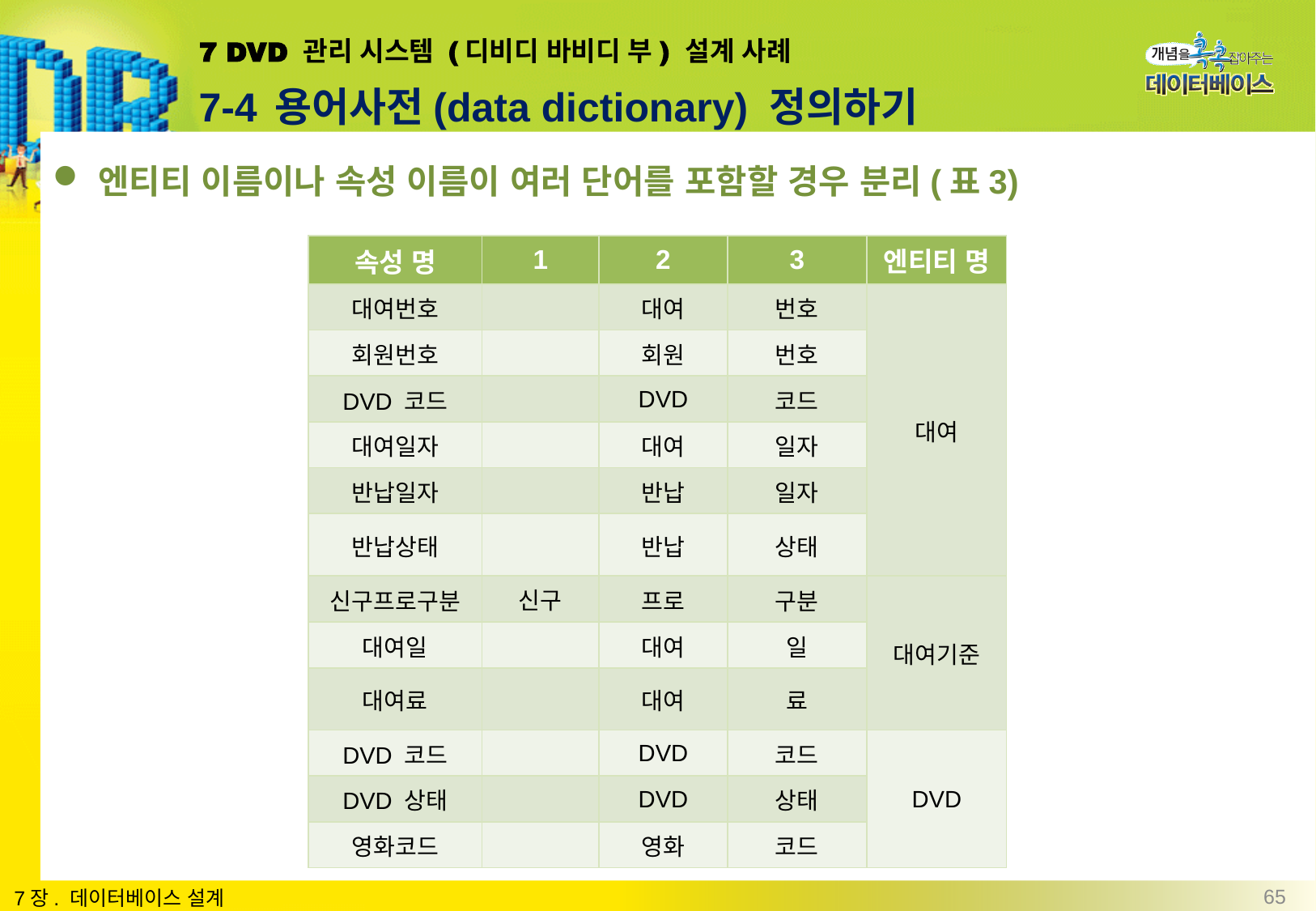

# 7 DVD 관리 시스템 (디비디 바비디 부) 설계 사례
7-4 용어사전(data dictionary) 정의하기
엔티티 이름이나 속성 이름이 여러 단어를 포함할 경우 분리(표3)
| 속성 명 | 1 | 2 | 3 | 엔티티 명 |
| --- | --- | --- | --- | --- |
| 대여번호 |  | 대여 | 번호 | 대여 |
| 회원번호 |  | 회원 | 번호 |  |
| DVD 코드 |  | DVD | 코드 |  |
| 대여일자 |  | 대여 | 일자 |  |
| 반납일자 |  | 반납 | 일자 |  |
| 반납상태 |  | 반납 | 상태 |  |
| 신구프로구분 | 신구 | 프로 | 구분 | 대여기준 |
| 대여일 |  | 대여 | 일 |  |
| 대여료 |  | 대여 | 료 |  |
| DVD 코드 |  | DVD | 코드 | DVD |
| DVD 상태 |  | DVD | 상태 |  |
| 영화코드 |  | 영화 | 코드 |  |
65